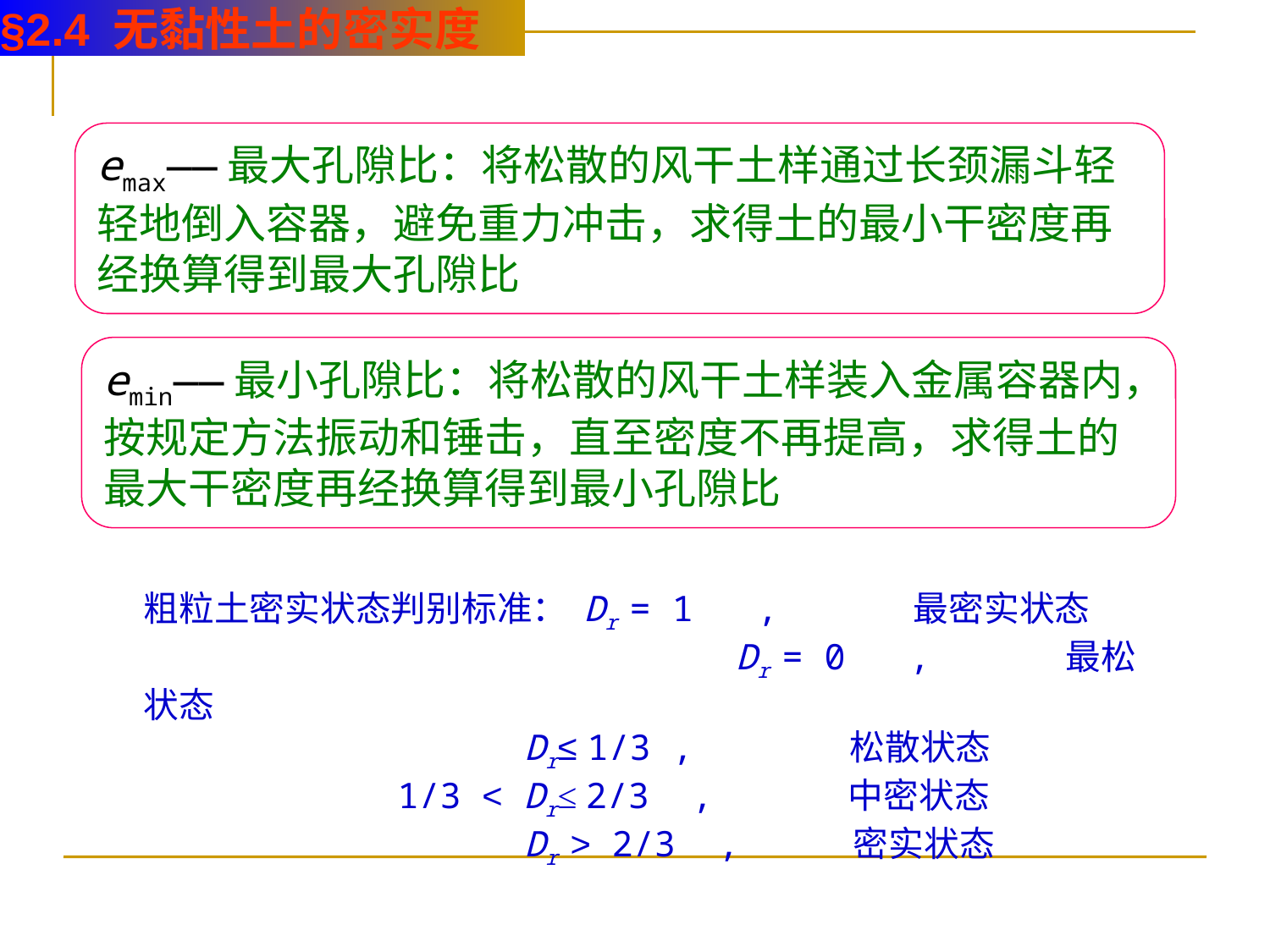

§2.4 无黏性土的密实度
emax——最大孔隙比：将松散的风干土样通过长颈漏斗轻轻地倒入容器，避免重力冲击，求得土的最小干密度再经换算得到最大孔隙比
emin——最小孔隙比：将松散的风干土样装入金属容器内，按规定方法振动和锤击，直至密度不再提高，求得土的最大干密度再经换算得到最小孔隙比
粗粒土密实状态判别标准： Dr = 1   ,      最密实状态
                            Dr = 0   ,      最松状态
                  Dr≤ 1/3 ,       松散状态
            1/3 < Dr≤ 2/3  ,      中密状态
                  Dr > 2/3  ,     密实状态
35